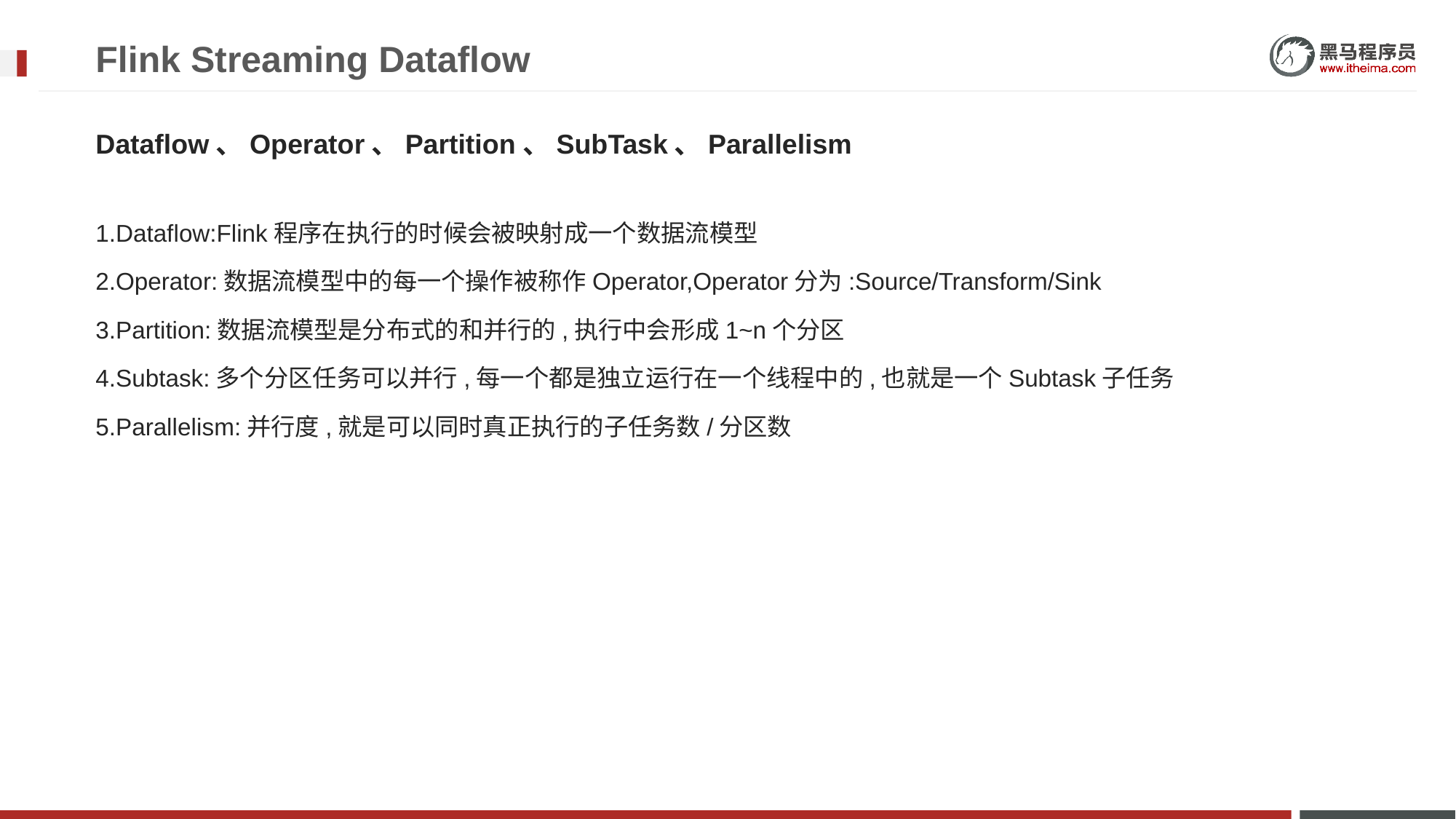

# Flink Streaming Dataflow
Dataflow、Operator、Partition、SubTask、Parallelism
1.Dataflow:Flink程序在执行的时候会被映射成一个数据流模型
2.Operator:数据流模型中的每一个操作被称作Operator,Operator分为:Source/Transform/Sink
3.Partition:数据流模型是分布式的和并行的,执行中会形成1~n个分区
4.Subtask:多个分区任务可以并行,每一个都是独立运行在一个线程中的,也就是一个Subtask子任务
5.Parallelism:并行度,就是可以同时真正执行的子任务数/分区数